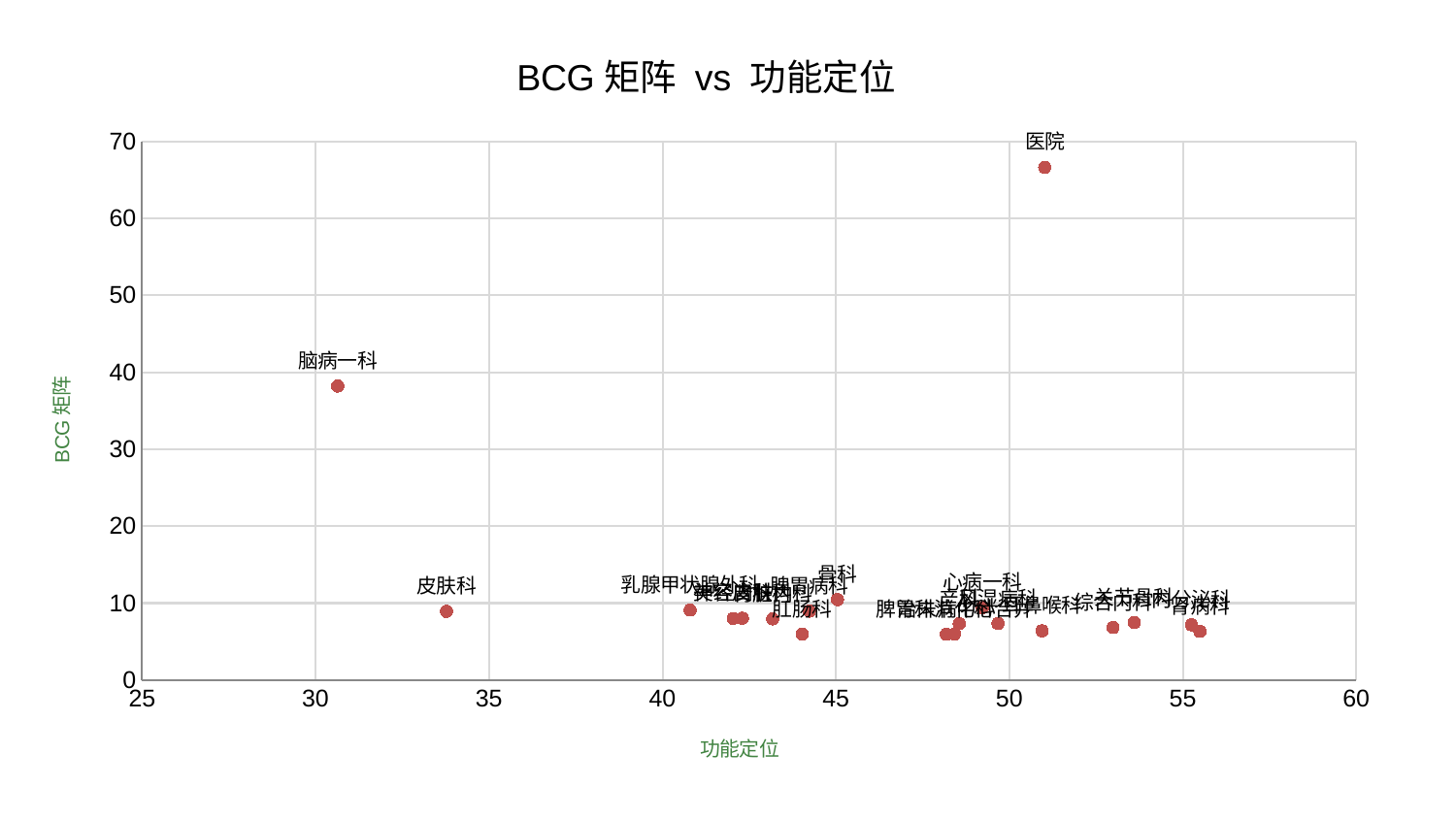

### Chart: BCG矩阵 vs 功能定位

| Category | BCG矩阵 |
|---|---|
279